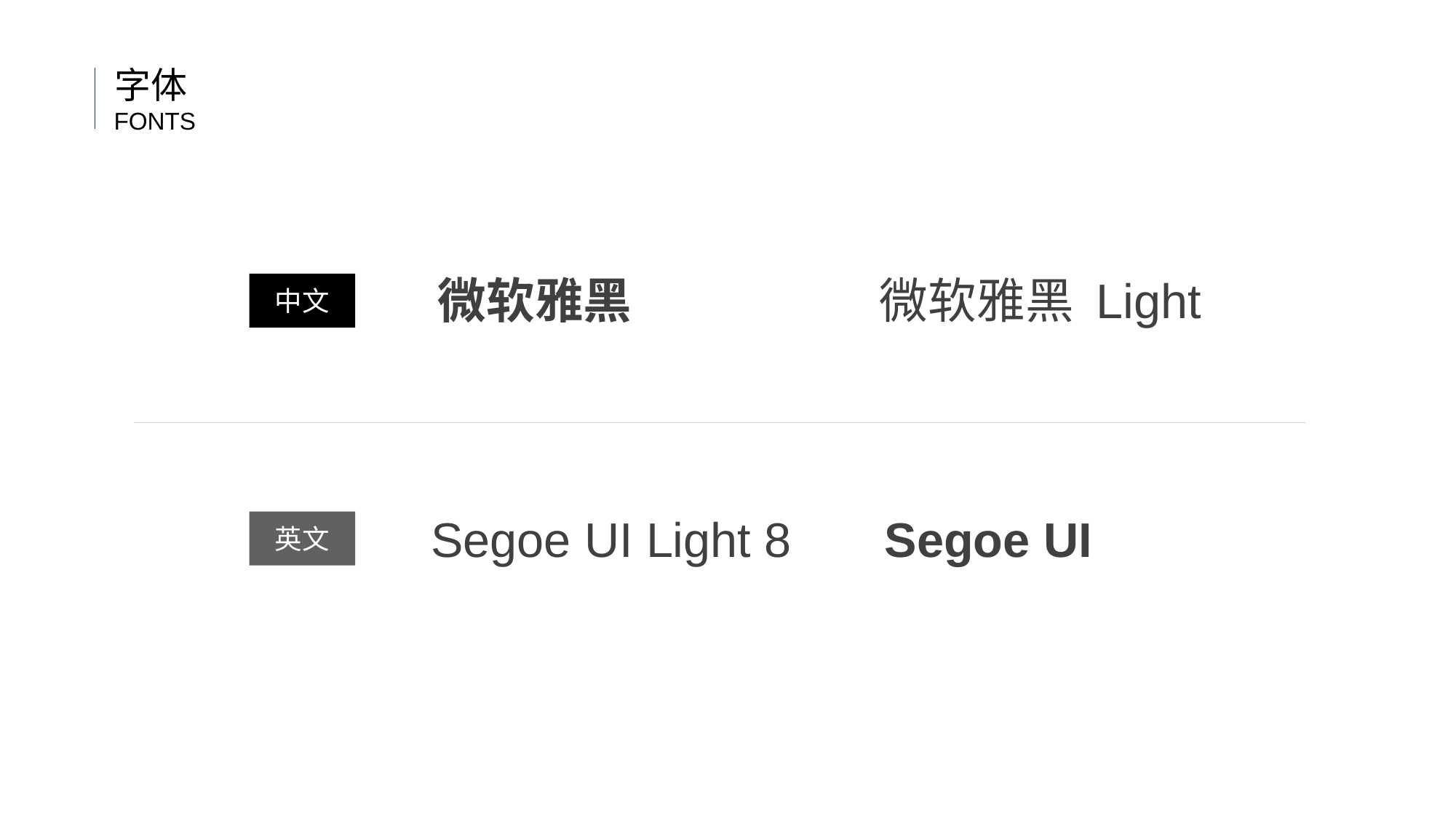

字体
FONTS
微软雅黑
微软雅黑 Light
中文
Segoe UI
Segoe UI Light 8
英文